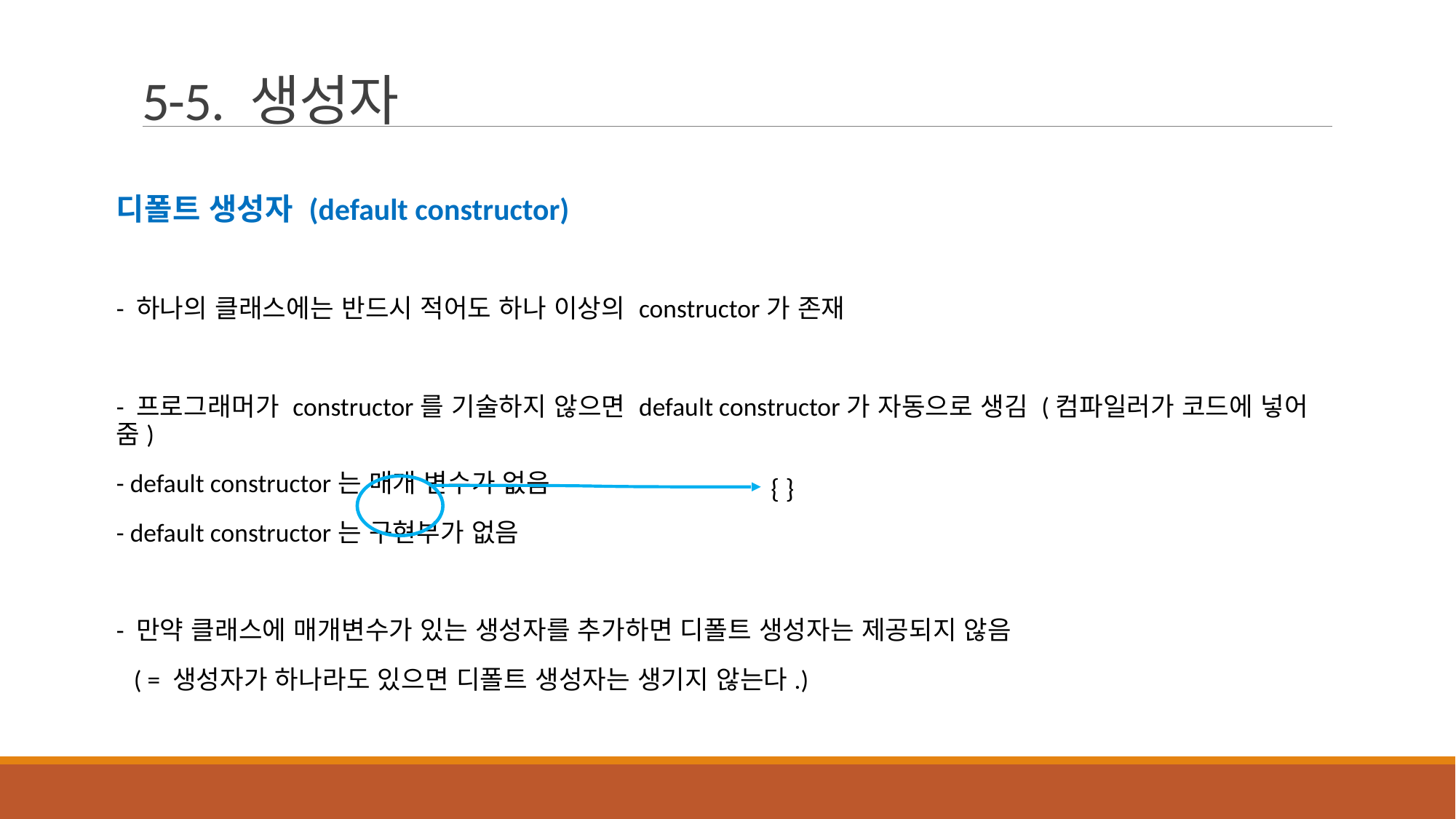

# 5-5. 생성자
디폴트 생성자 (default constructor)

- 하나의 클래스에는 반드시 적어도 하나 이상의 constructor가 존재

- 프로그래머가 constructor를 기술하지 않으면 default constructor가 자동으로 생김 (컴파일러가 코드에 넣어 줌)
- default constructor는 매개 변수가 없음
- default constructor는 구현부가 없음

- 만약 클래스에 매개변수가 있는 생성자를 추가하면 디폴트 생성자는 제공되지 않음
   ( = 생성자가 하나라도 있으면 디폴트 생성자는 생기지 않는다.)
{ }